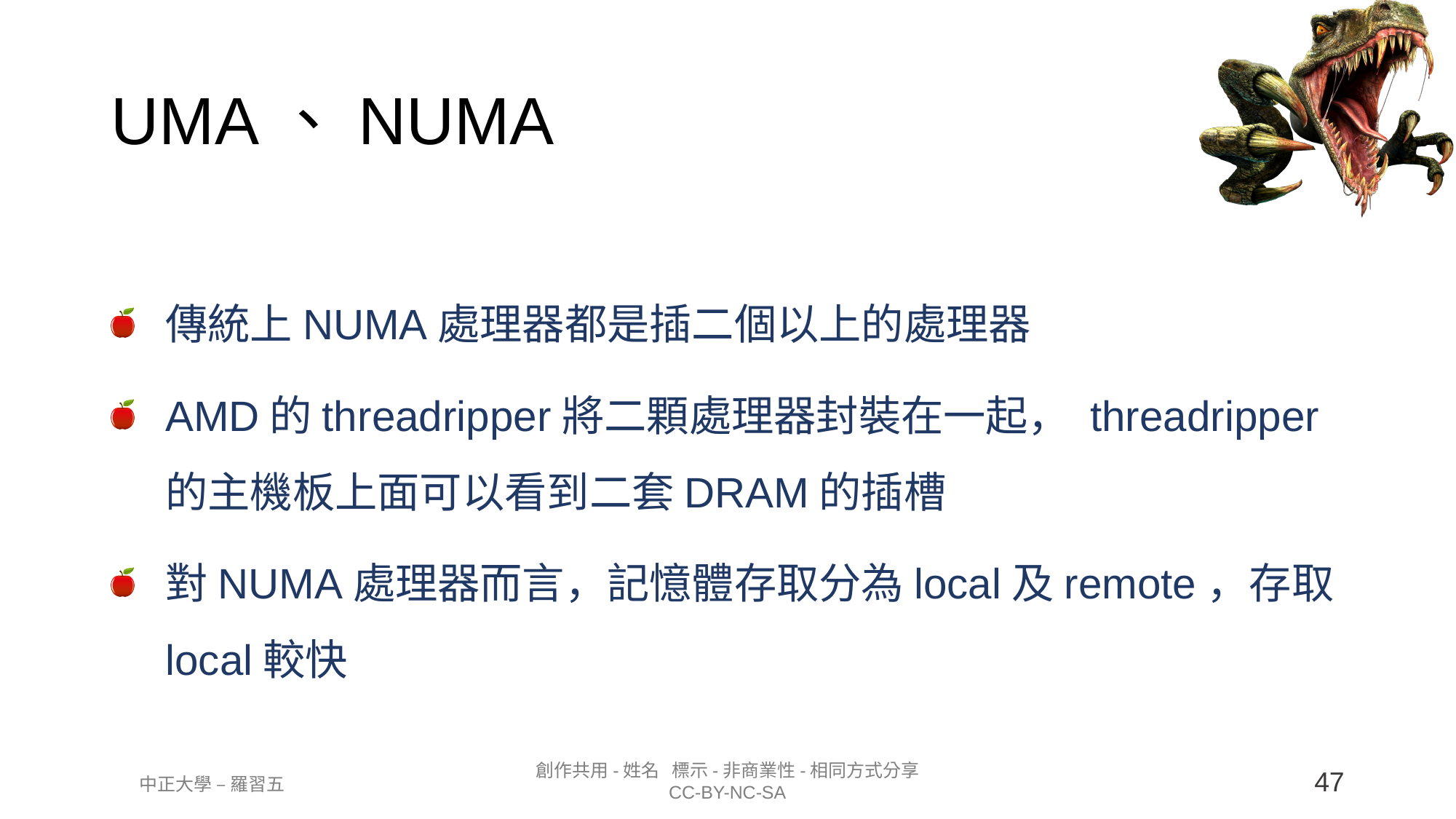

# UMA、NUMA
傳統上NUMA處理器都是插二個以上的處理器
AMD的threadripper將二顆處理器封裝在一起， threadripper的主機板上面可以看到二套DRAM的插槽
對NUMA處理器而言，記憶體存取分為local及remote，存取local較快